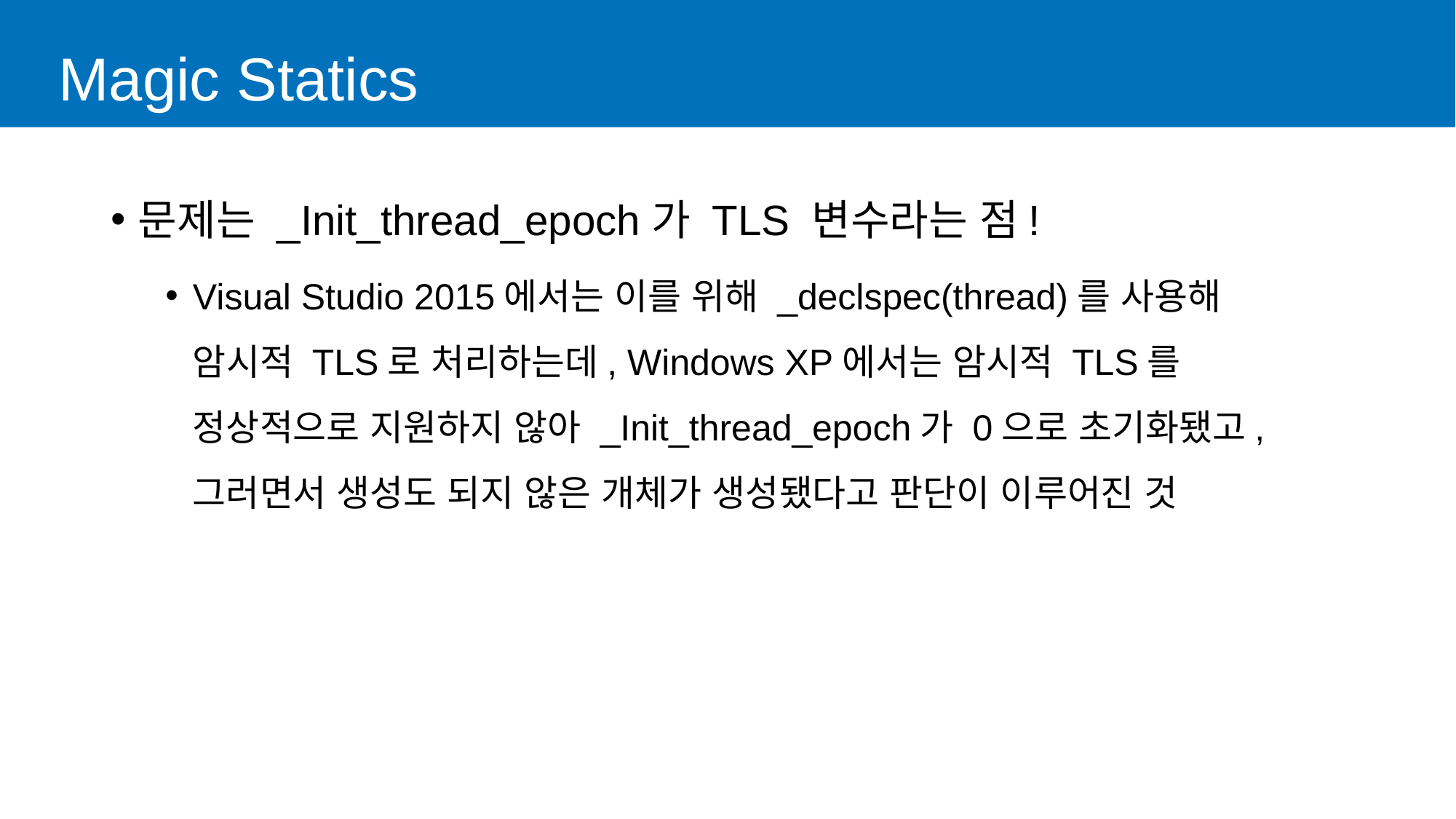

# Magic Statics
문제는 _Init_thread_epoch가 TLS 변수라는 점!
Visual Studio 2015에서는 이를 위해 _declspec(thread)를 사용해
암시적 TLS로 처리하는데, Windows XP에서는 암시적 TLS를
정상적으로 지원하지 않아 _Init_thread_epoch가 0으로 초기화됐고,
그러면서 생성도 되지 않은 개체가 생성됐다고 판단이 이루어진 것